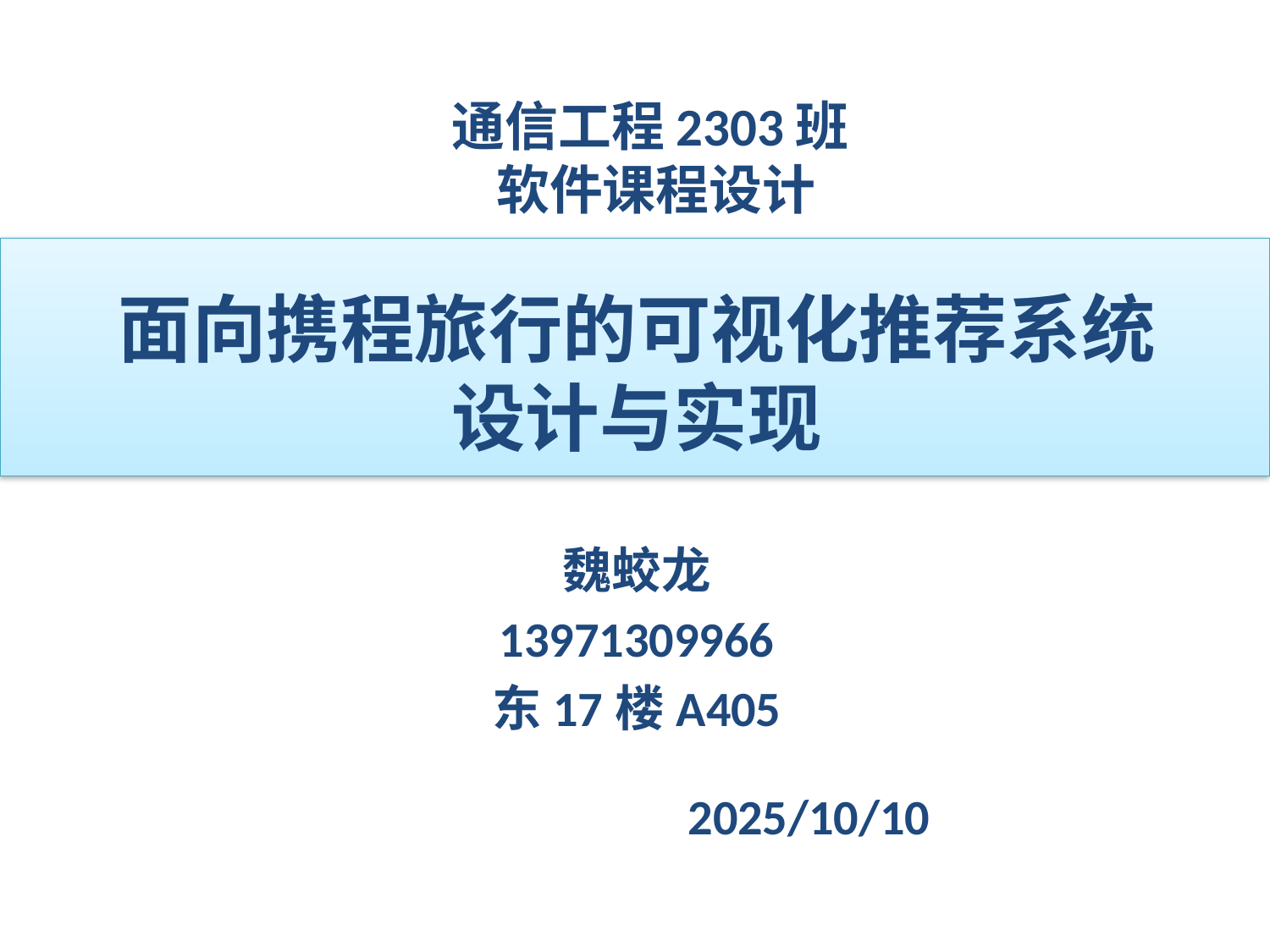

# 通信工程2303班 软件课程设计

面向携程旅行的可视化推荐系统设计与实现

魏蛟龙
13971309966
东17楼A405

2025/10/10
1